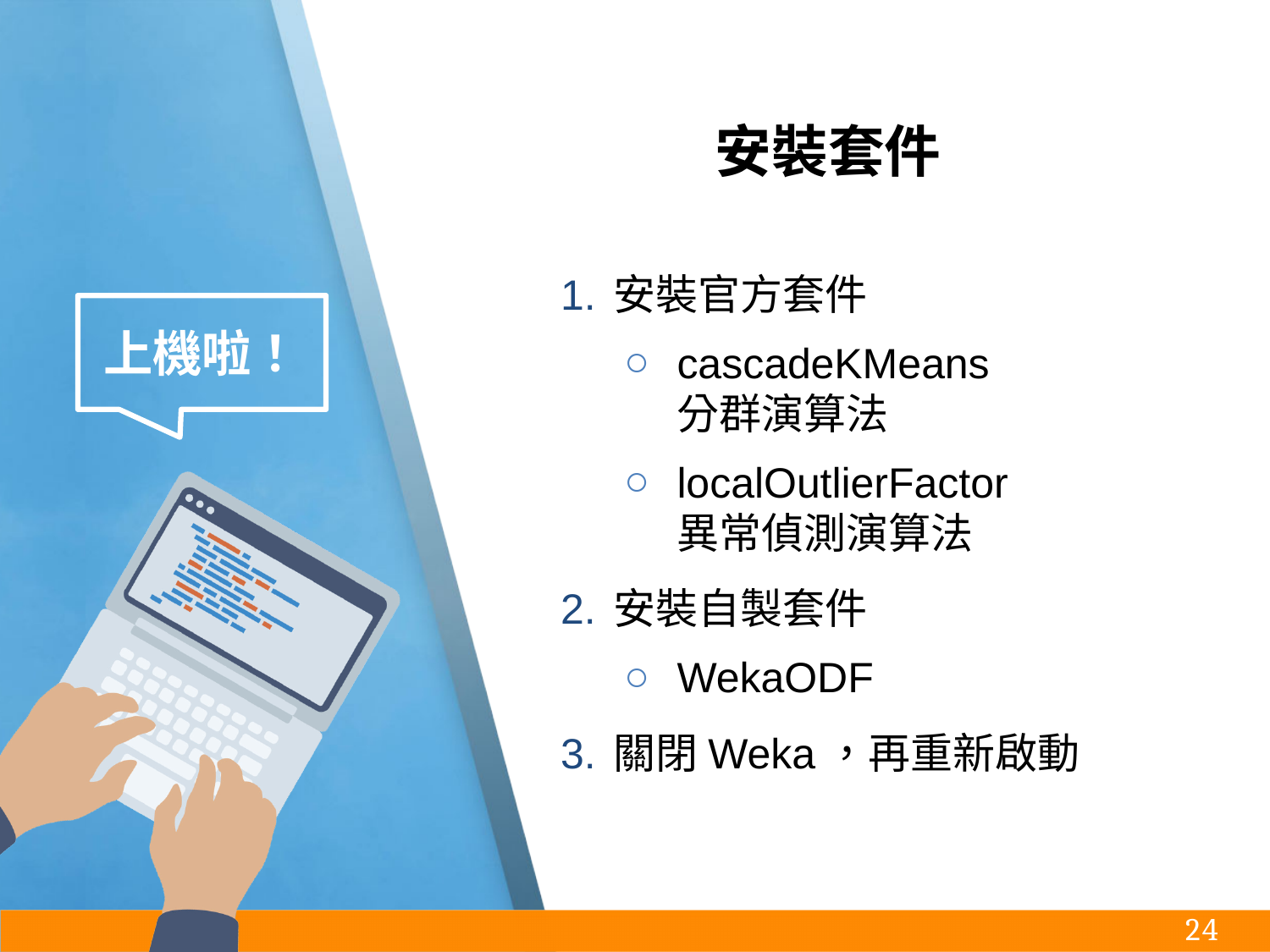

# 安裝套件
安裝官方套件
cascadeKMeans
分群演算法
localOutlierFactor
異常偵測演算法
安裝自製套件
WekaODF
關閉Weka，再重新啟動
上機啦！
24